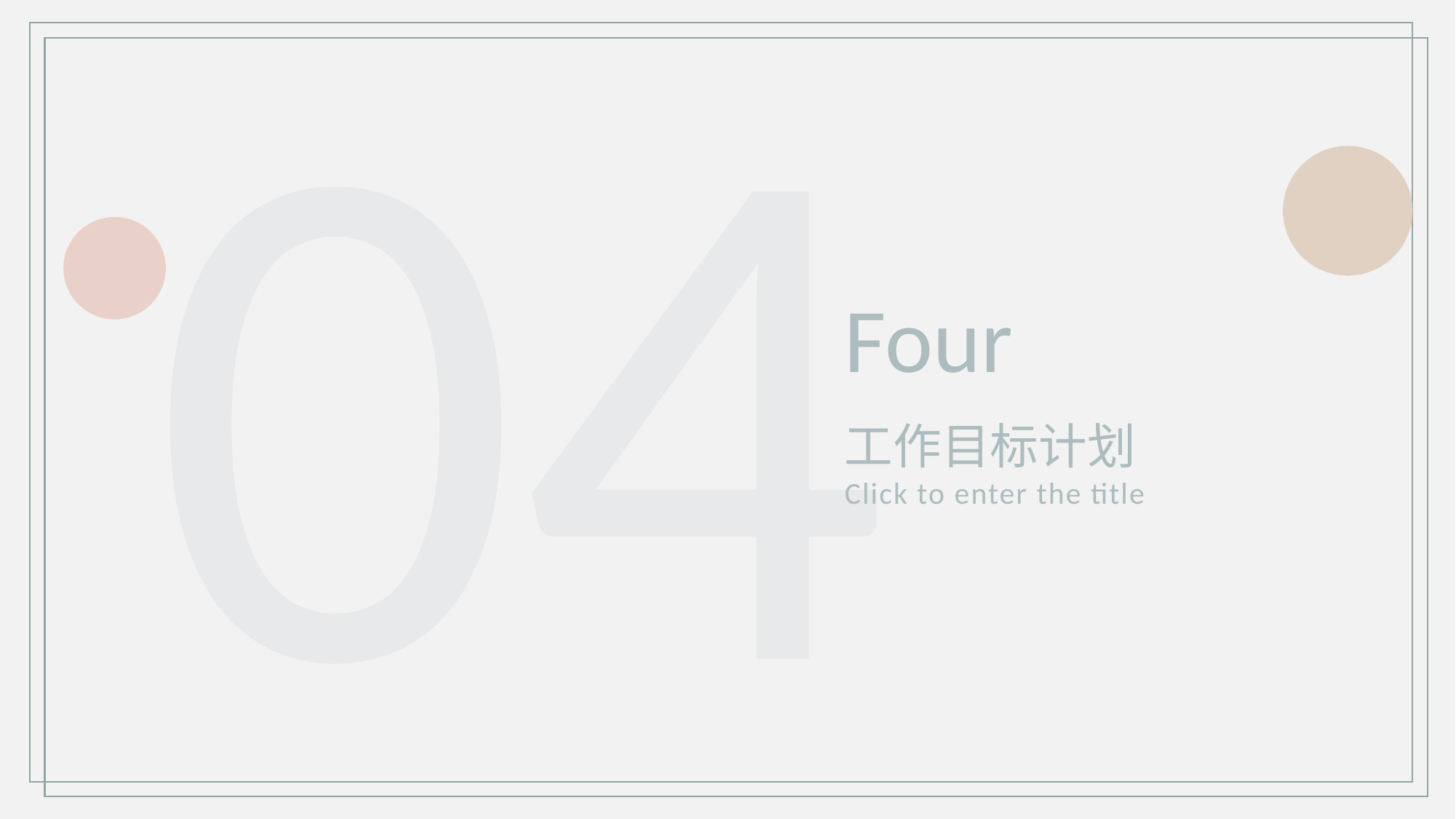

04

Four
工作目标计划
Click to enter the title